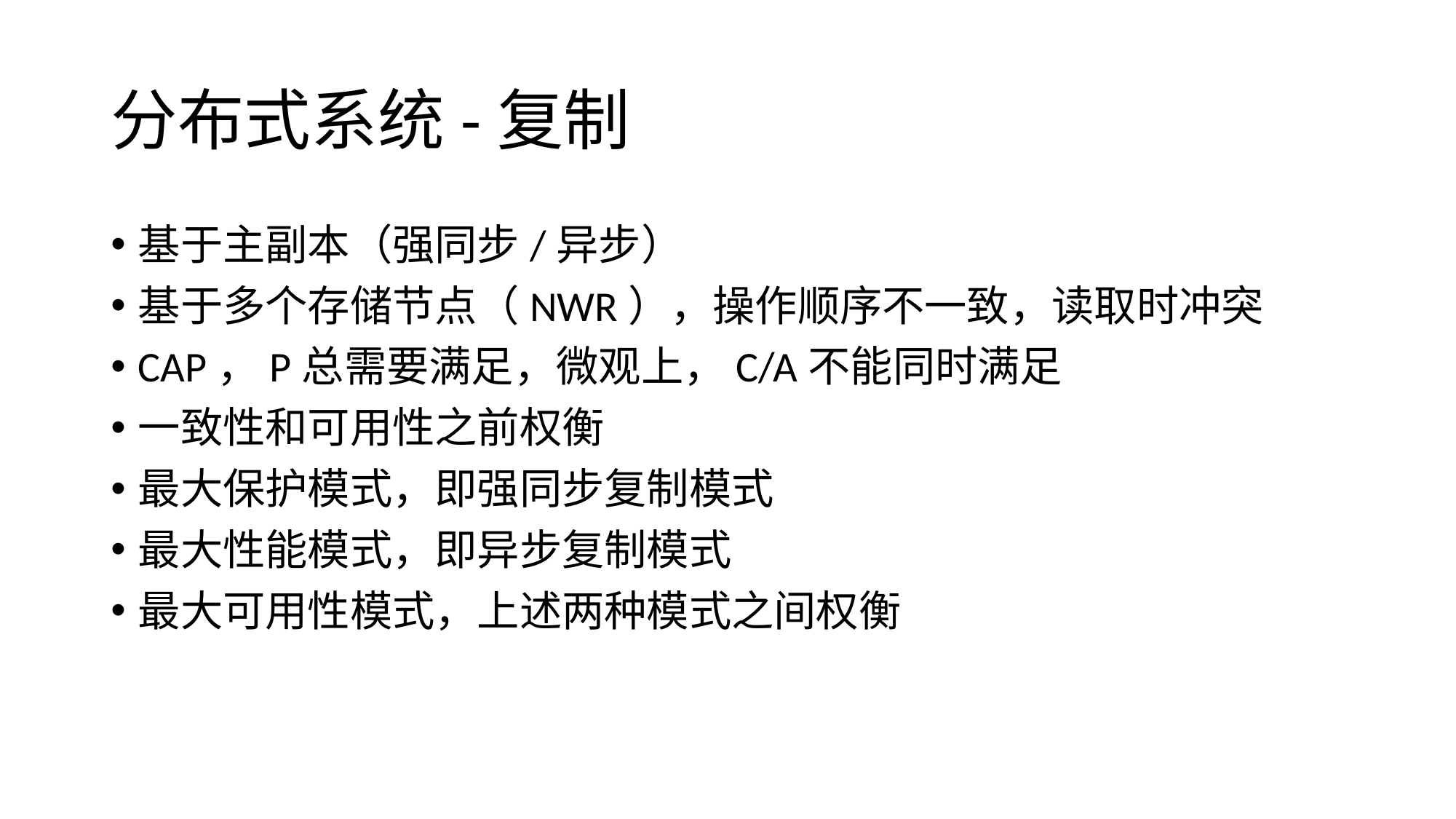

# 分布式系统-复制
基于主副本（强同步/异步）
基于多个存储节点（NWR），操作顺序不一致，读取时冲突
CAP，P总需要满足，微观上，C/A不能同时满足
一致性和可用性之前权衡
最大保护模式，即强同步复制模式
最大性能模式，即异步复制模式
最大可用性模式，上述两种模式之间权衡